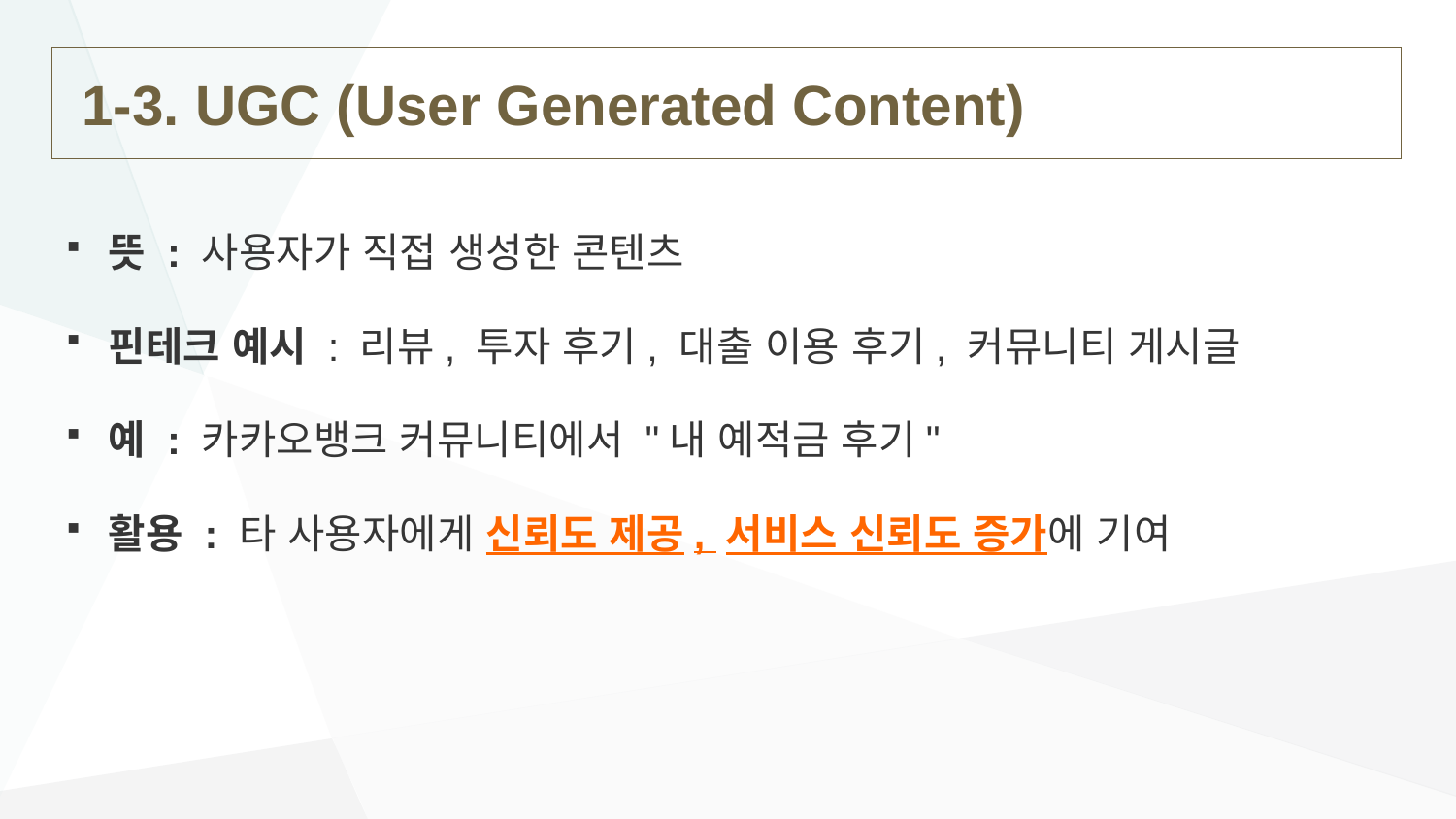

# 1-3. UGC (User Generated Content)
뜻 : 사용자가 직접 생성한 콘텐츠

핀테크 예시 : 리뷰, 투자 후기, 대출 이용 후기, 커뮤니티 게시글

예 : 카카오뱅크 커뮤니티에서 "내 예적금 후기"

활용 : 타 사용자에게 신뢰도 제공, 서비스 신뢰도 증가에 기여